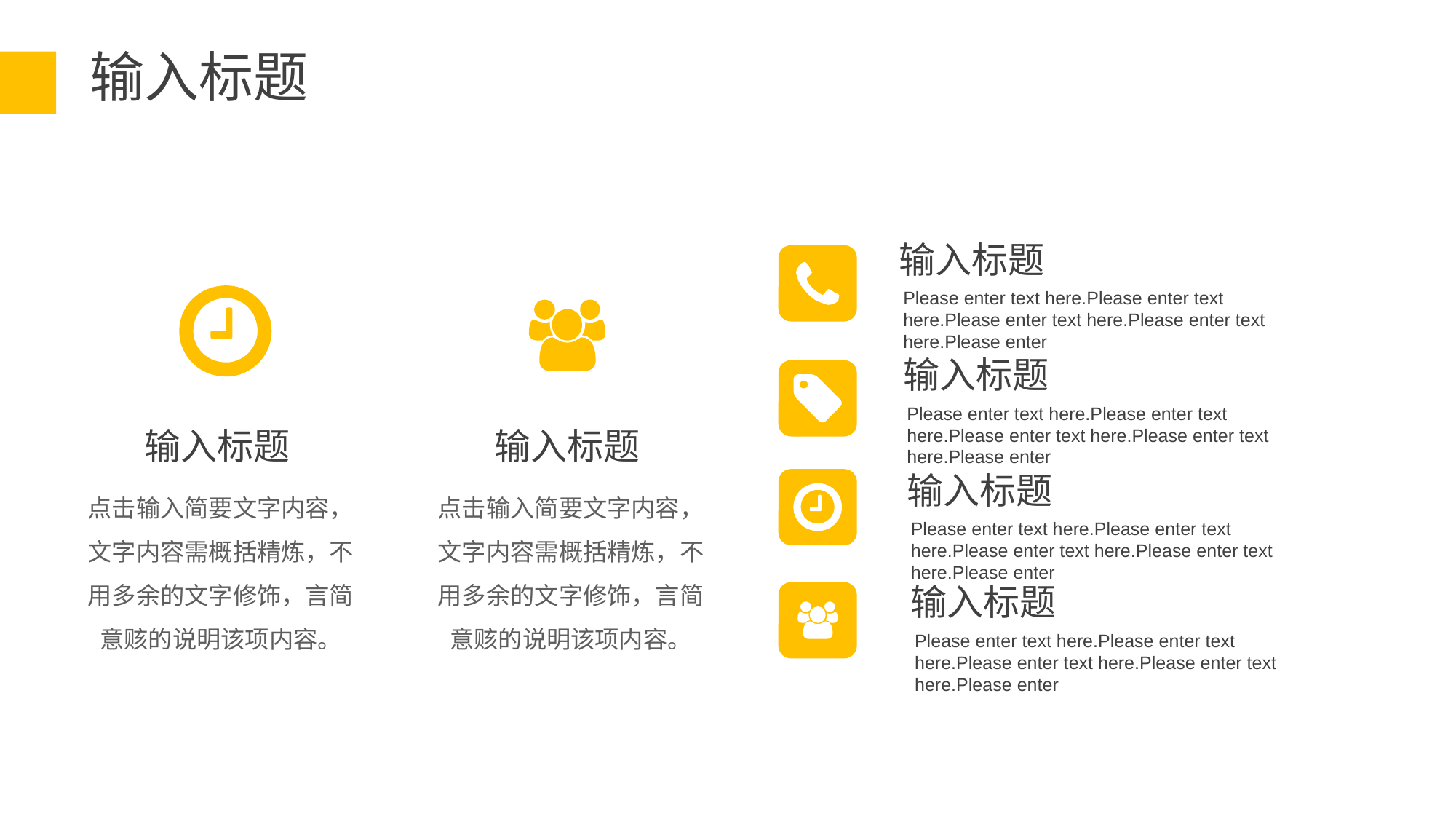

输入标题

输入标题

Please enter text here.Please enter text here.Please enter text here.Please enter text here.Please enter

输入标题

Please enter text here.Please enter text here.Please enter text here.Please enter text here.Please enter
输入标题
输入标题
输入标题

点击输入简要文字内容，文字内容需概括精炼，不用多余的文字修饰，言简意赅的说明该项内容。
点击输入简要文字内容，文字内容需概括精炼，不用多余的文字修饰，言简意赅的说明该项内容。
Please enter text here.Please enter text here.Please enter text here.Please enter text here.Please enter
输入标题

Please enter text here.Please enter text here.Please enter text here.Please enter text here.Please enter